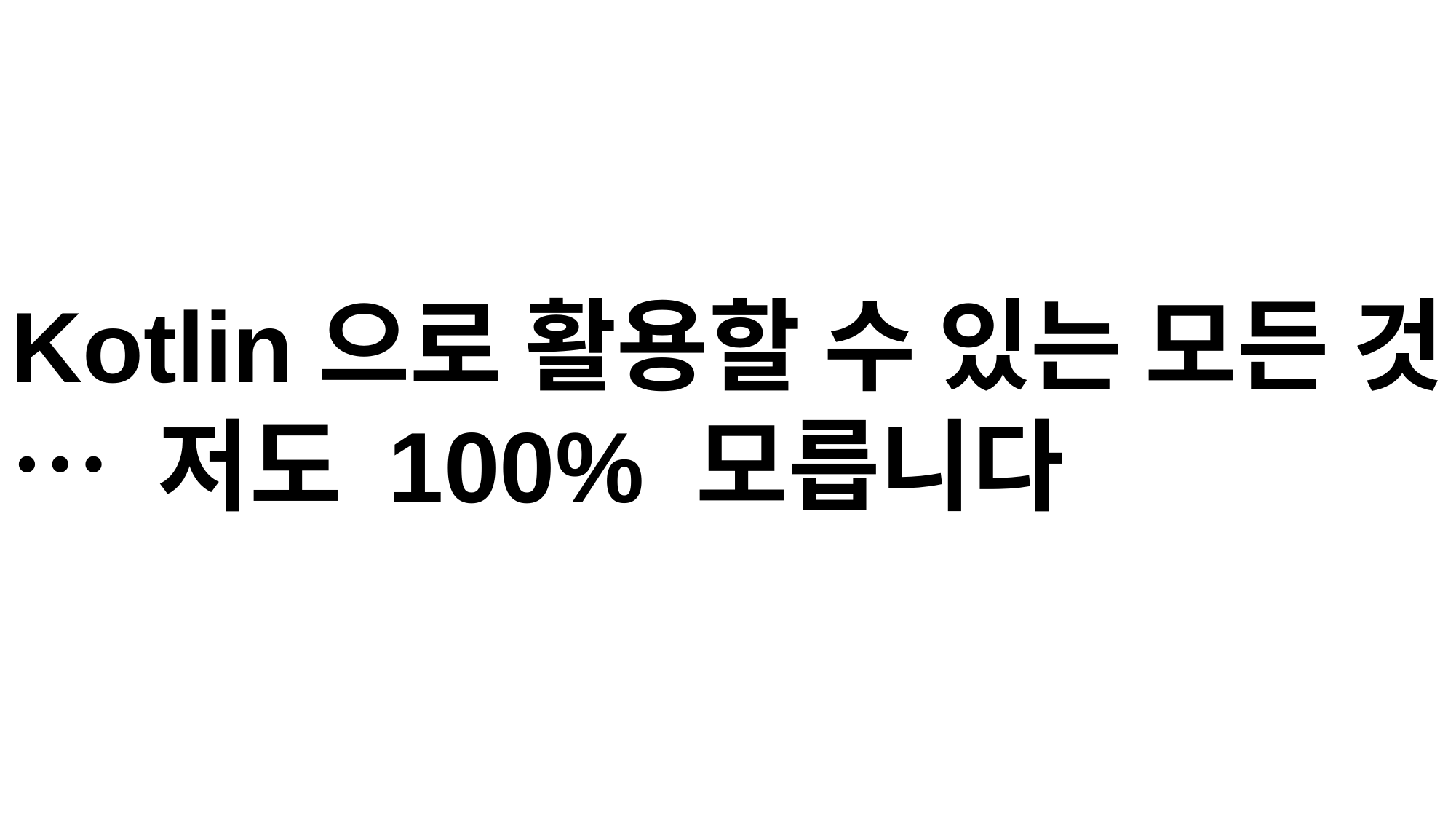

Kotlin으로 활용할 수 있는 모든 것
… 저도 100% 모릅니다